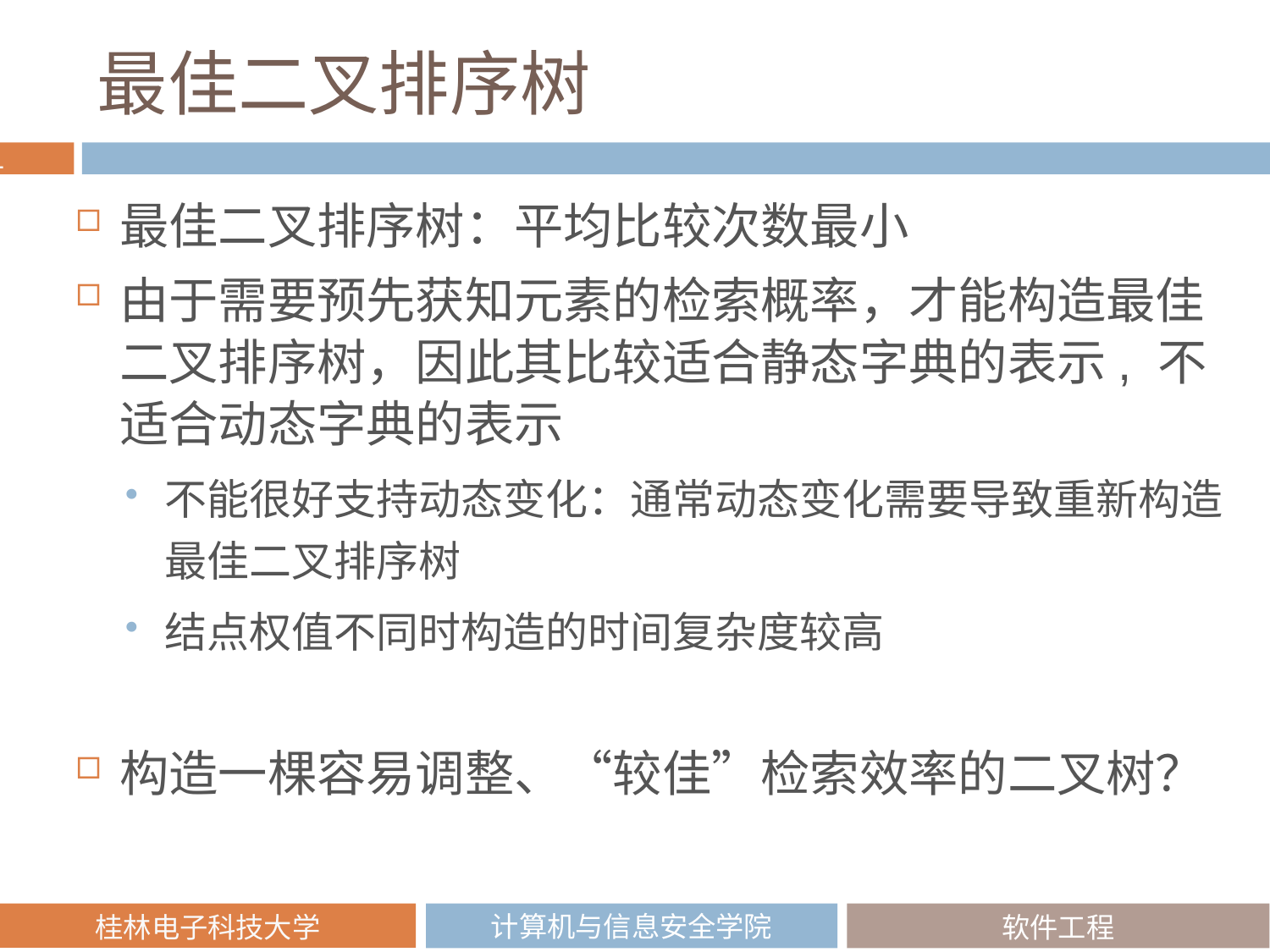

# 最佳二叉排序树
最佳二叉排序树：平均比较次数最小
由于需要预先获知元素的检索概率，才能构造最佳二叉排序树，因此其比较适合静态字典的表示, 不适合动态字典的表示
不能很好支持动态变化：通常动态变化需要导致重新构造最佳二叉排序树
结点权值不同时构造的时间复杂度较高

构造一棵容易调整、“较佳”检索效率的二叉树？